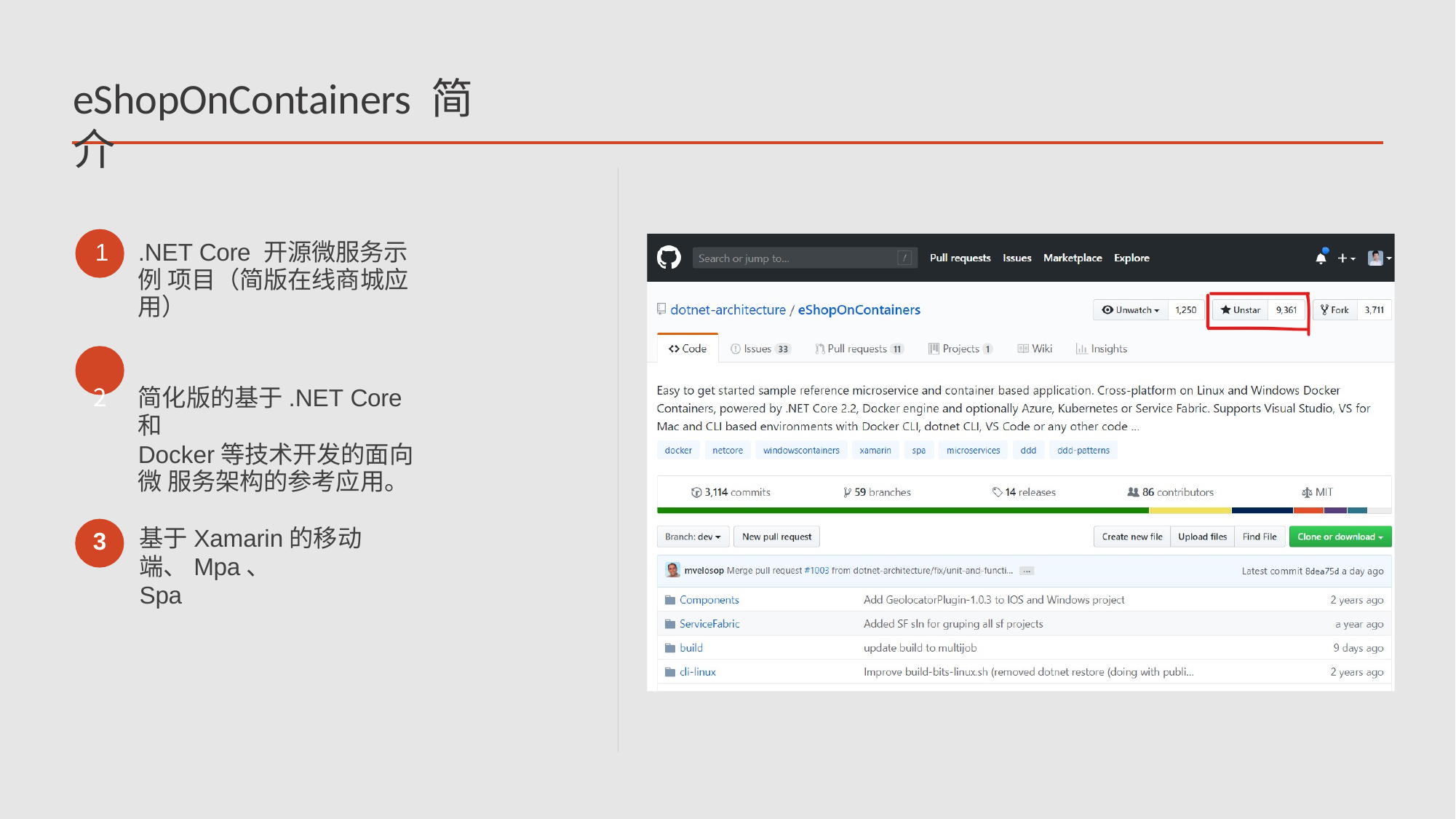

# eShopOnContainers 简介

.NET Core 开源微服务示例 项目（简版在线商城应用）

简化版的基于.NET Core和
Docker等技术开发的面向微 服务架构的参考应用。

基于Xamarin的移动端、Mpa、
Spa
3